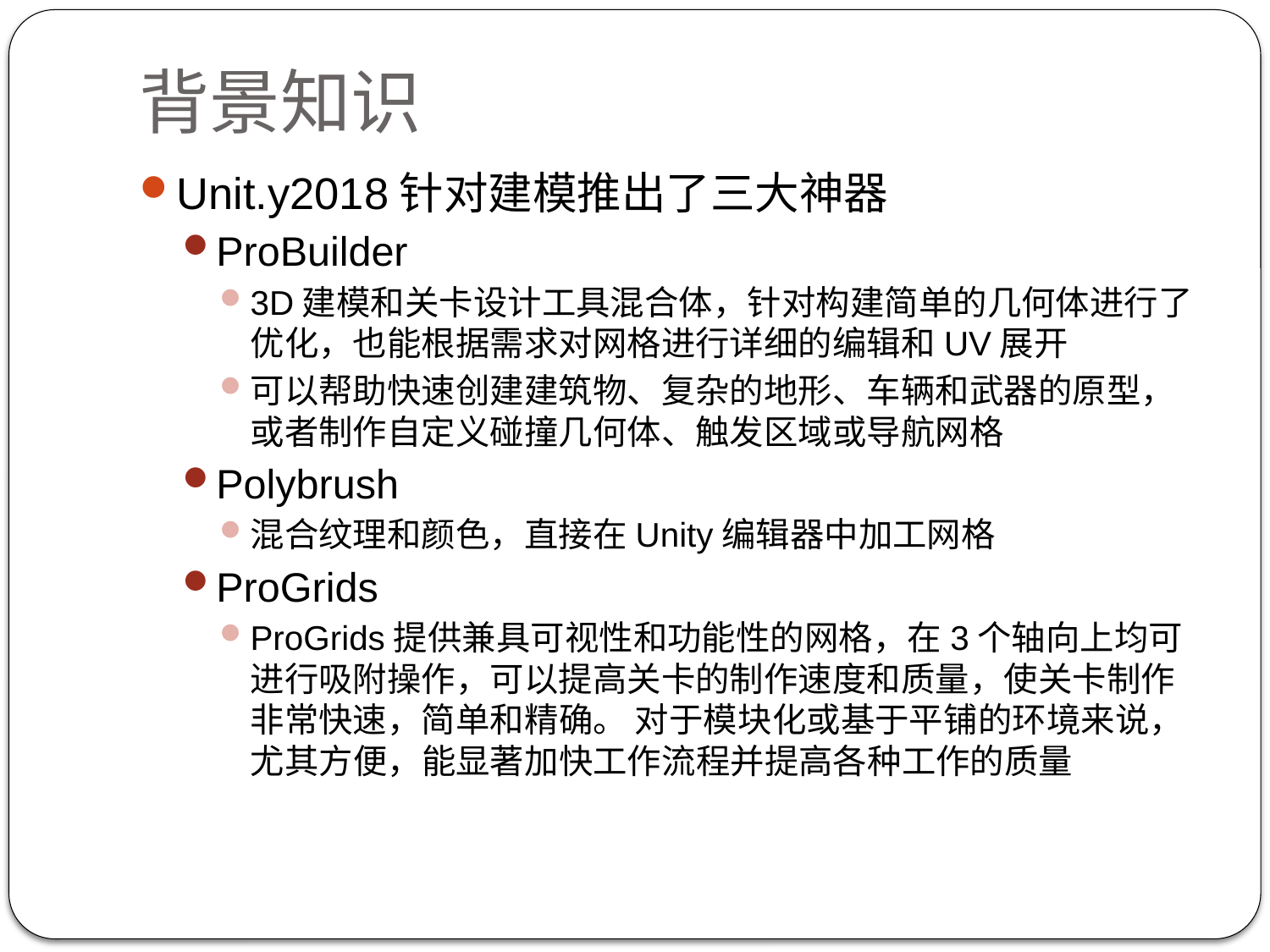

# 背景知识
Unit.y2018针对建模推出了三大神器
ProBuilder
3D建模和关卡设计工具混合体，针对构建简单的几何体进行了优化，也能根据需求对网格进行详细的编辑和UV展开
可以帮助快速创建建筑物、复杂的地形、车辆和武器的原型，或者制作自定义碰撞几何体、触发区域或导航网格
Polybrush
混合纹理和颜色，直接在Unity编辑器中加工网格
ProGrids
ProGrids提供兼具可视性和功能性的网格，在3个轴向上均可进行吸附操作，可以提高关卡的制作速度和质量，使关卡制作非常快速，简单和精确。 对于模块化或基于平铺的环境来说，尤其方便，能显著加快工作流程并提高各种工作的质量